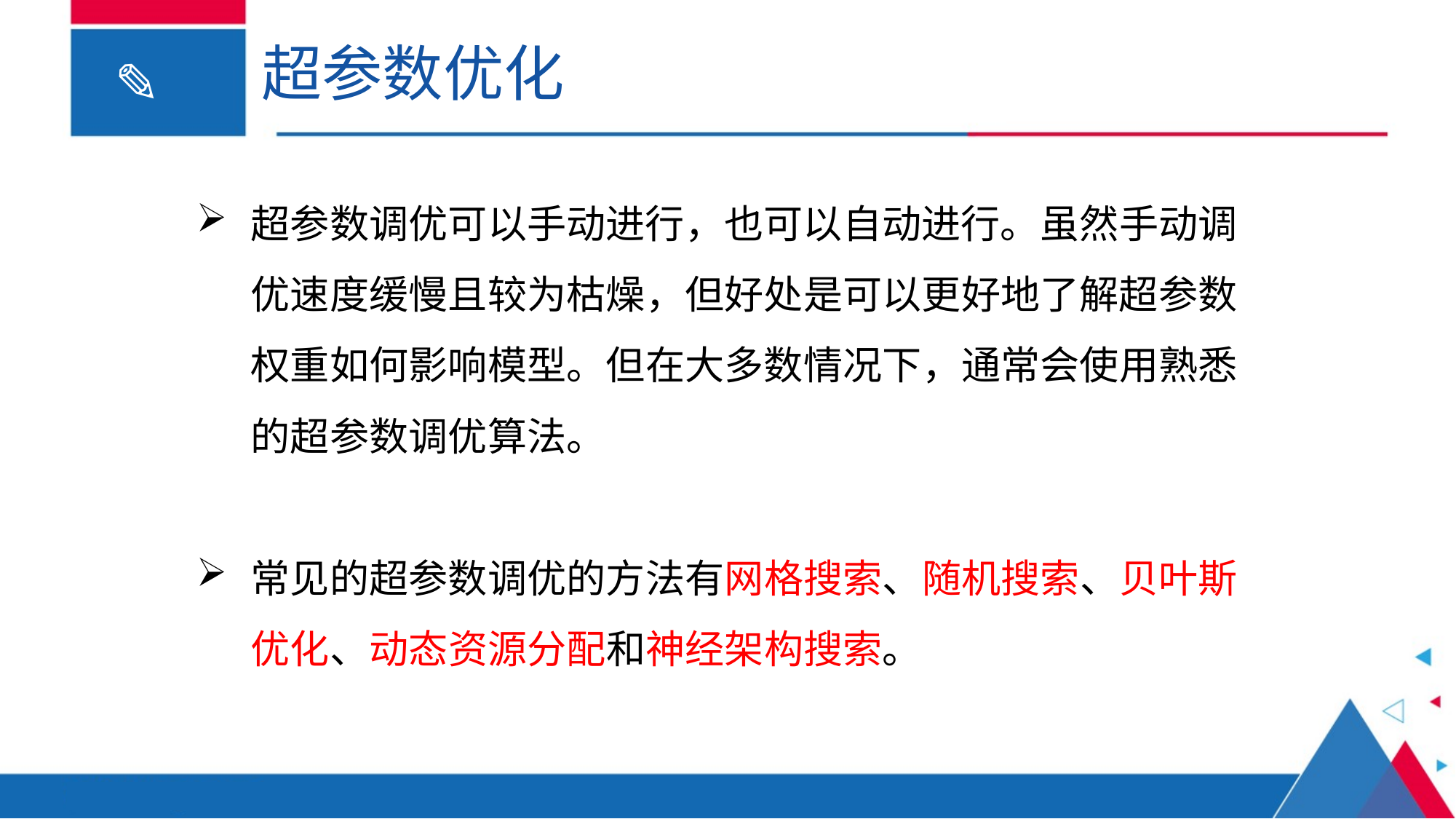

# 超参数优化
超参数调优可以手动进行，也可以自动进行。虽然手动调优速度缓慢且较为枯燥，但好处是可以更好地了解超参数权重如何影响模型。但在大多数情况下，通常会使用熟悉的超参数调优算法。

常见的超参数调优的方法有网格搜索、随机搜索、贝叶斯优化、动态资源分配和神经架构搜索。